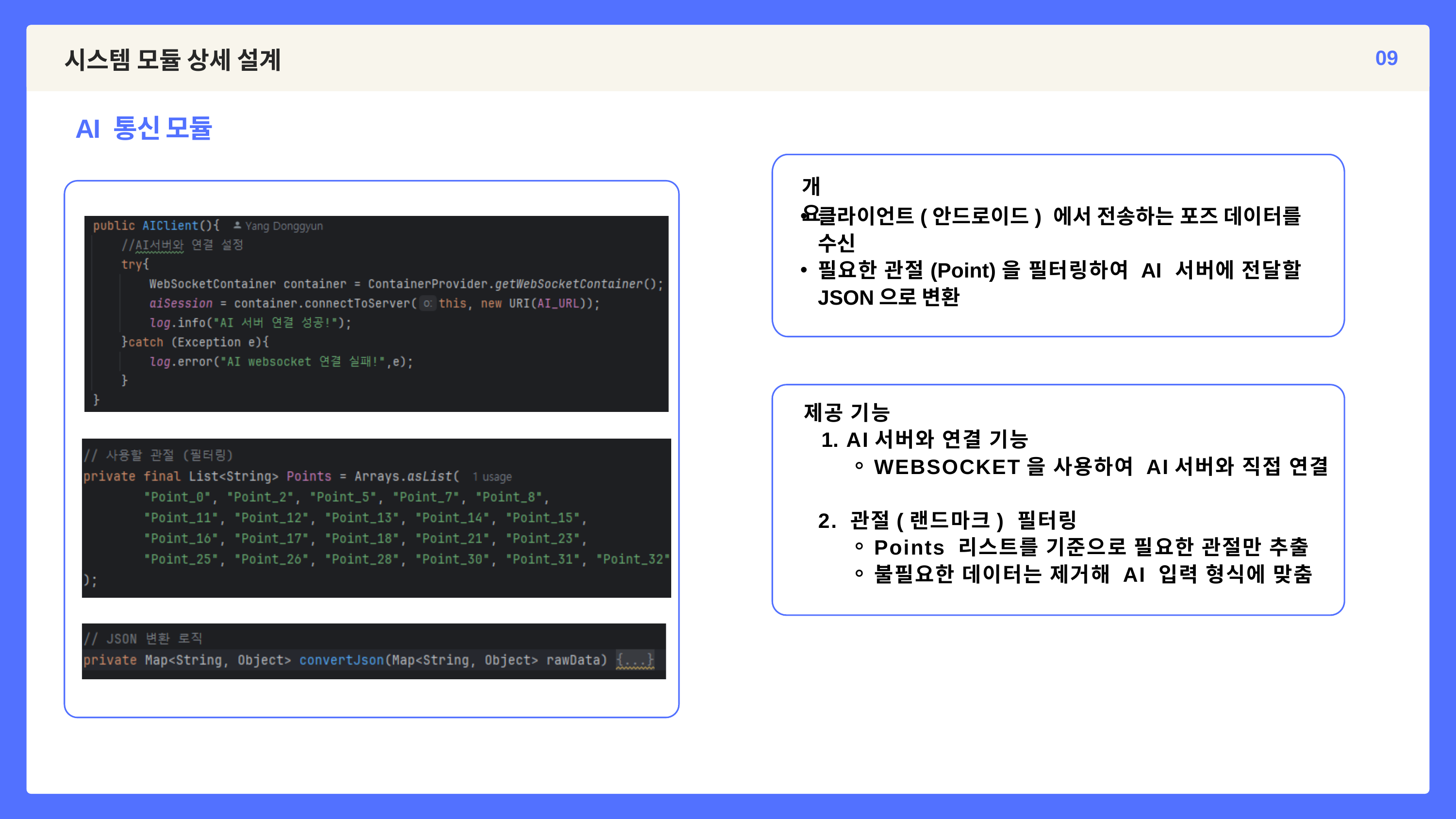

시스템 모듈 상세 설계
09

AI 통신 모듈

개요

클라이언트(안드로이드) 에서 전송하는 포즈 데이터를 수신
필요한 관절(Point)을 필터링하여 AI 서버에 전달할 JSON으로 변환

제공 기능
 AI서버와 연결 기능
WEBSOCKET을 사용하여 AI서버와 직접 연결

  2. 관절(랜드마크) 필터링
Points 리스트를 기준으로 필요한 관절만 추출
불필요한 데이터는 제거해 AI 입력 형식에 맞춤